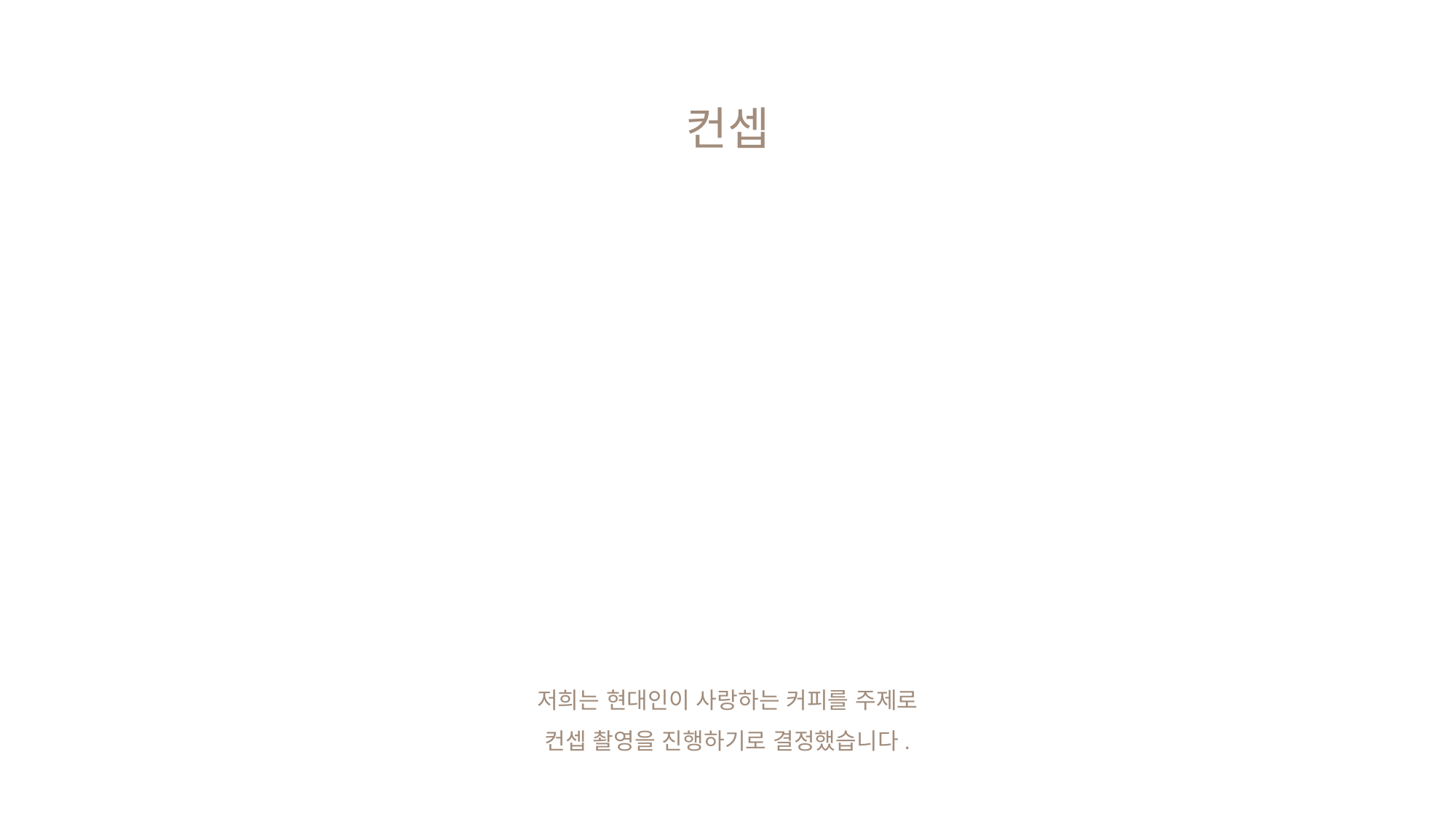

컨셉
저희는 현대인이 사랑하는 커피를 주제로
컨셉 촬영을 진행하기로 결정했습니다.